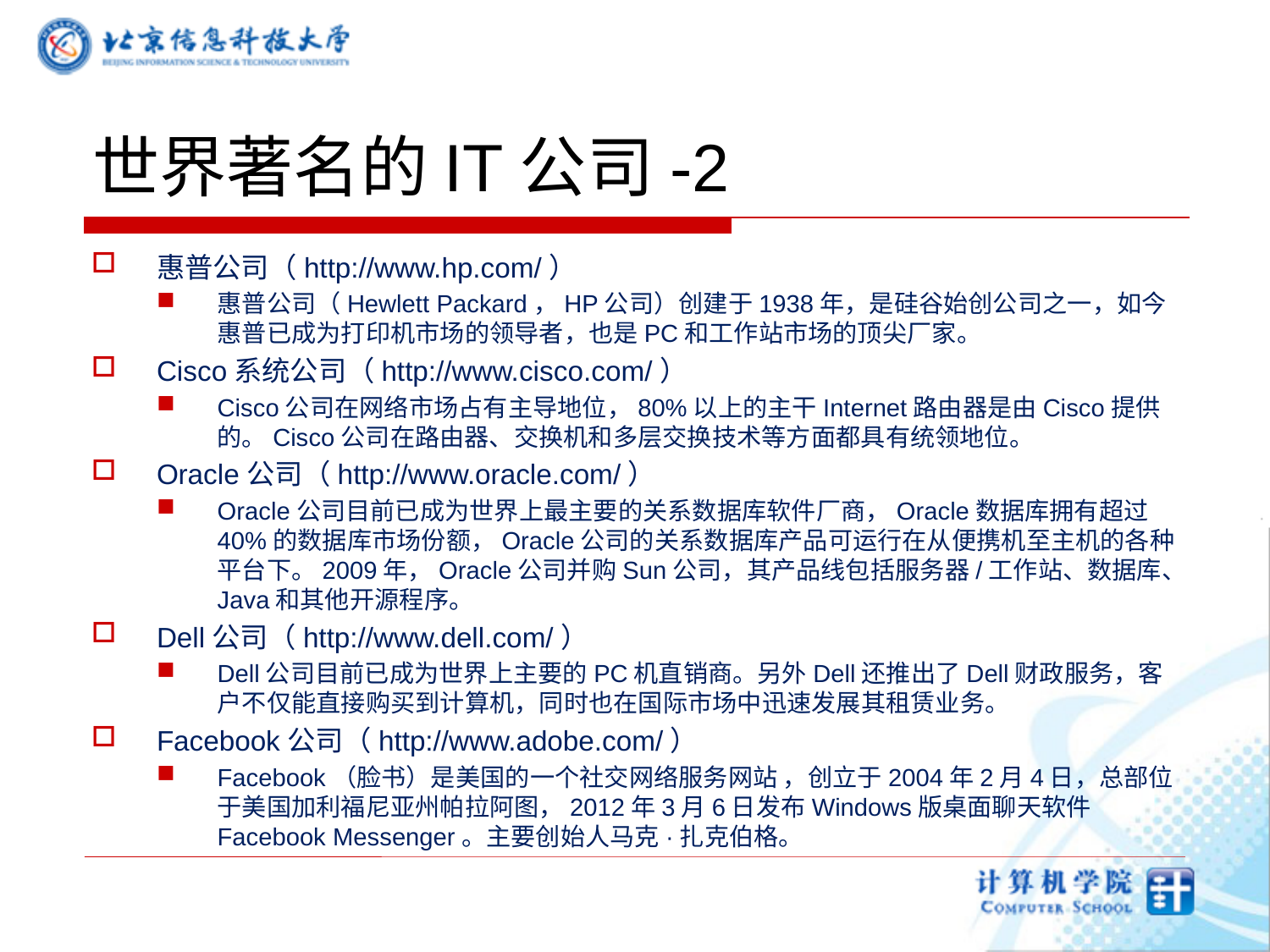

# 世界著名的IT公司-2
惠普公司（http://www.hp.com/）
惠普公司（Hewlett Packard，HP公司）创建于1938年，是硅谷始创公司之一，如今惠普已成为打印机市场的领导者，也是PC和工作站市场的顶尖厂家。
Cisco系统公司（http://www.cisco.com/）
Cisco公司在网络市场占有主导地位，80%以上的主干Internet路由器是由Cisco提供的。Cisco公司在路由器、交换机和多层交换技术等方面都具有统领地位。
Oracle公司（http://www.oracle.com/）
Oracle公司目前已成为世界上最主要的关系数据库软件厂商，Oracle数据库拥有超过40%的数据库市场份额，Oracle公司的关系数据库产品可运行在从便携机至主机的各种平台下。2009年，Oracle公司并购Sun公司，其产品线包括服务器/工作站、数据库、Java和其他开源程序。
Dell公司（http://www.dell.com/）
Dell公司目前已成为世界上主要的PC机直销商。另外Dell还推出了Dell财政服务，客户不仅能直接购买到计算机，同时也在国际市场中迅速发展其租赁业务。
Facebook公司（http://www.adobe.com/）
Facebook（脸书）是美国的一个社交网络服务网站 ，创立于2004年2月4日，总部位于美国加利福尼亚州帕拉阿图，2012年3月6日发布Windows版桌面聊天软件Facebook Messenger。主要创始人马克·扎克伯格。